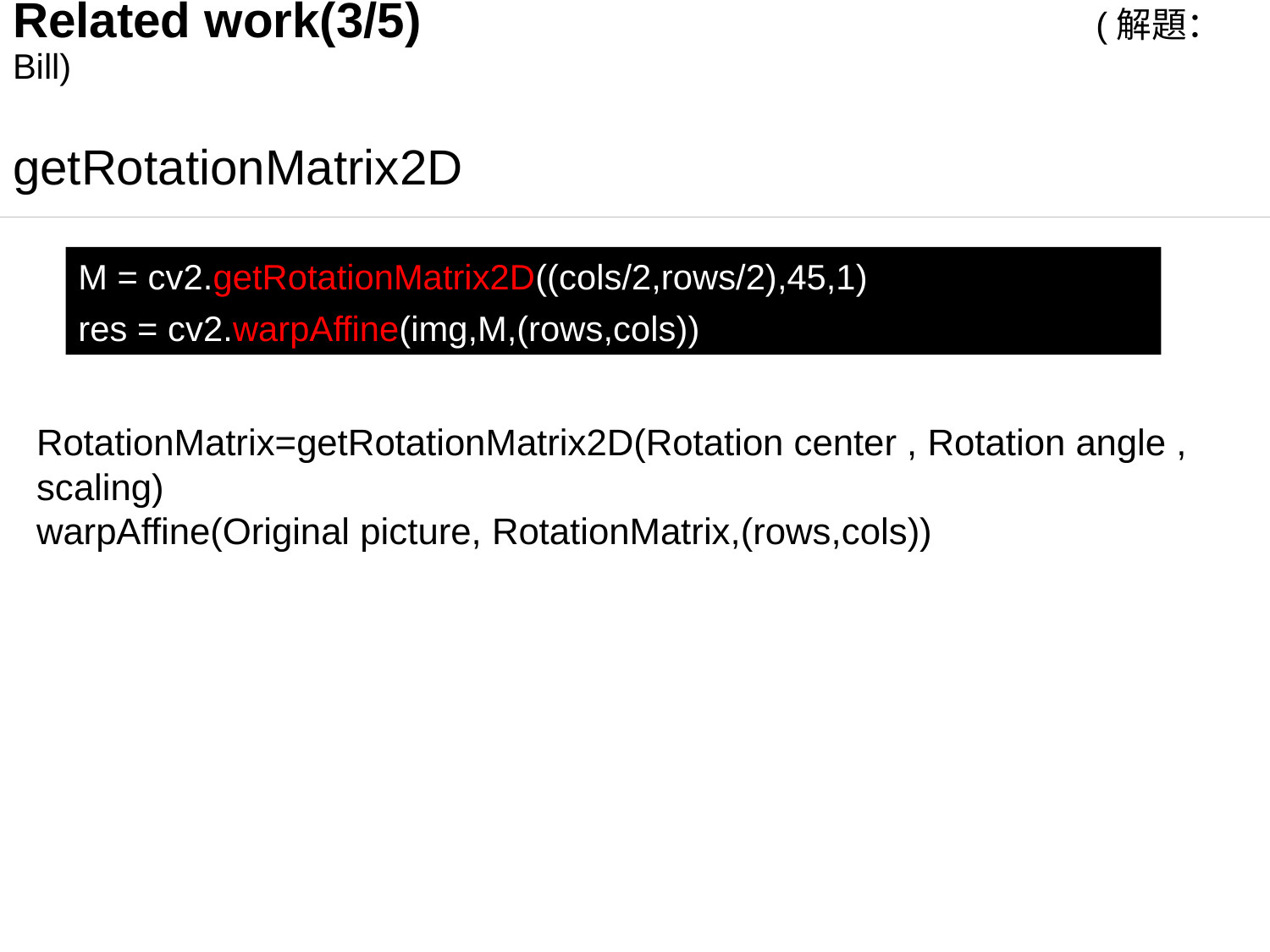

Related work(3/5)                                                 (解題：Bill)
# getRotationMatrix2D
M = cv2.getRotationMatrix2D((cols/2,rows/2),45,1)
res = cv2.warpAffine(img,M,(rows,cols))
RotationMatrix=getRotationMatrix2D(Rotation center , Rotation angle , scaling)l
warpAffine(Original picture, RotationMatrix,(rows,cols))